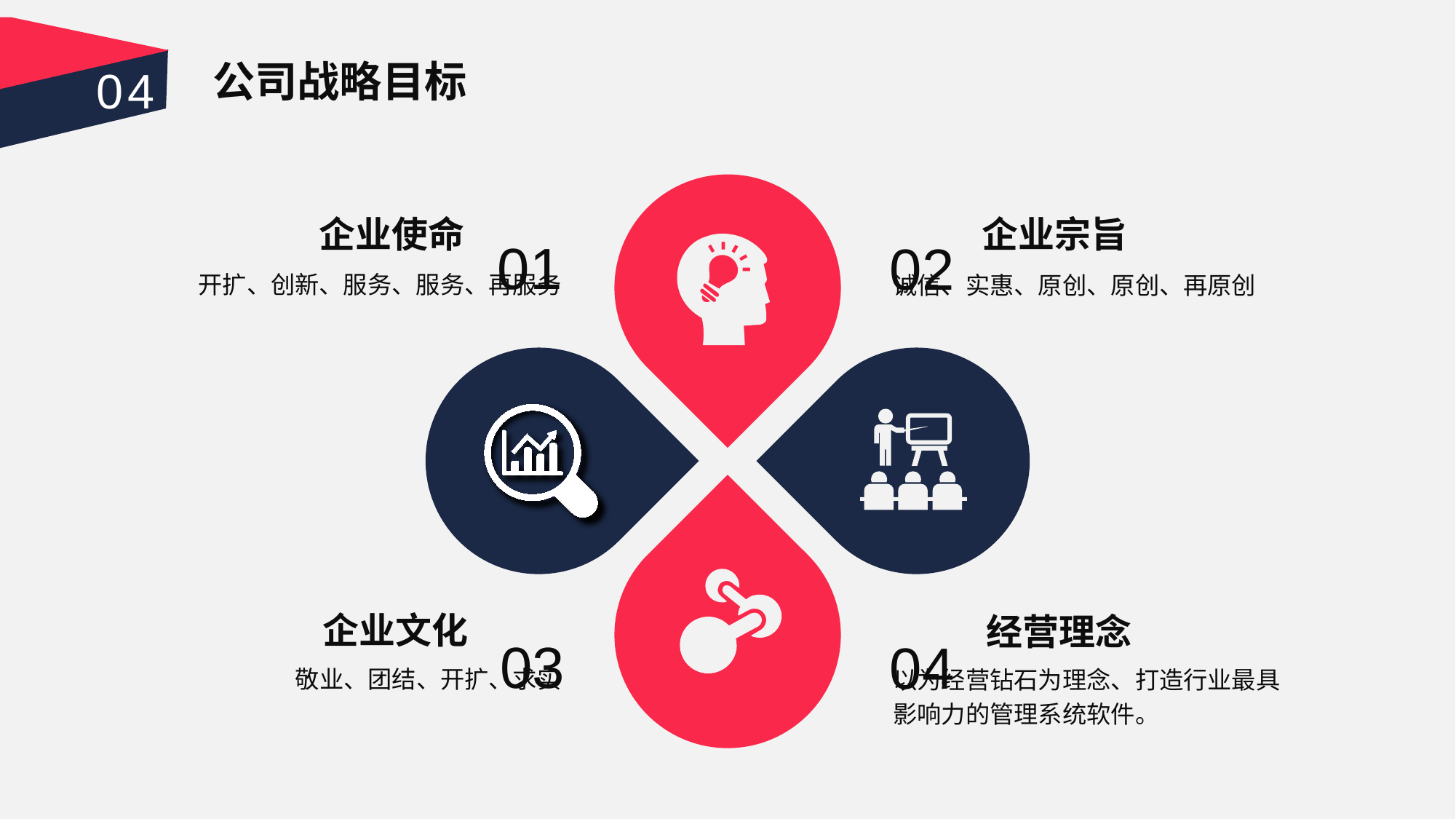

04
公司战略目标

01
02
企业使命
企业宗旨
开扩、创新、服务、服务、再服务
诚信、实惠、原创、原创、再原创

03
04
企业文化
经营理念
敬业、团结、开扩、求实
以为经营钻石为理念、打造行业最具影响力的管理系统软件。
延迟付